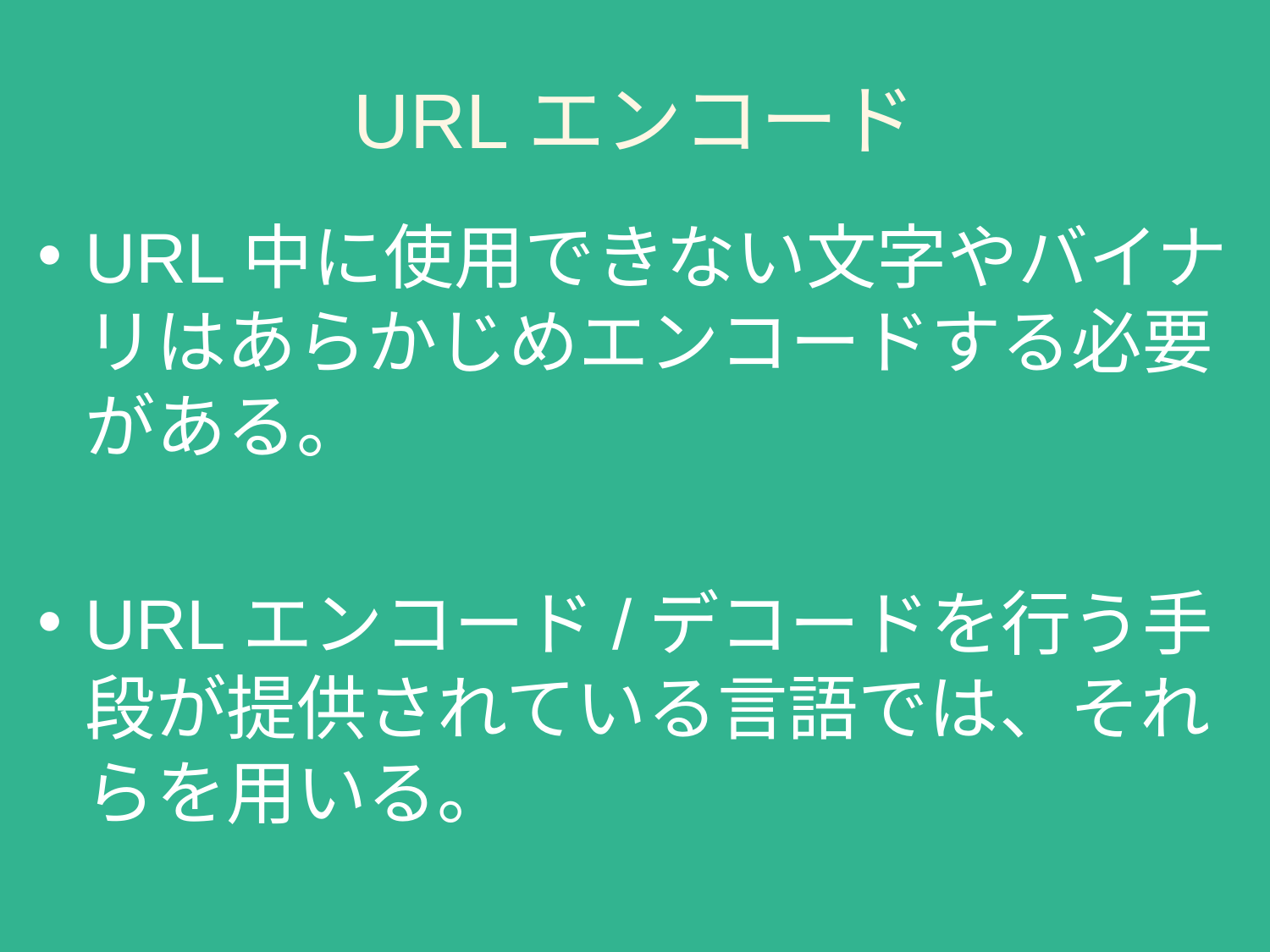

# URLエンコード
URL中に使用できない文字やバイナリはあらかじめエンコードする必要がある。

URLエンコード/デコードを行う手段が提供されている言語では、それらを用いる。